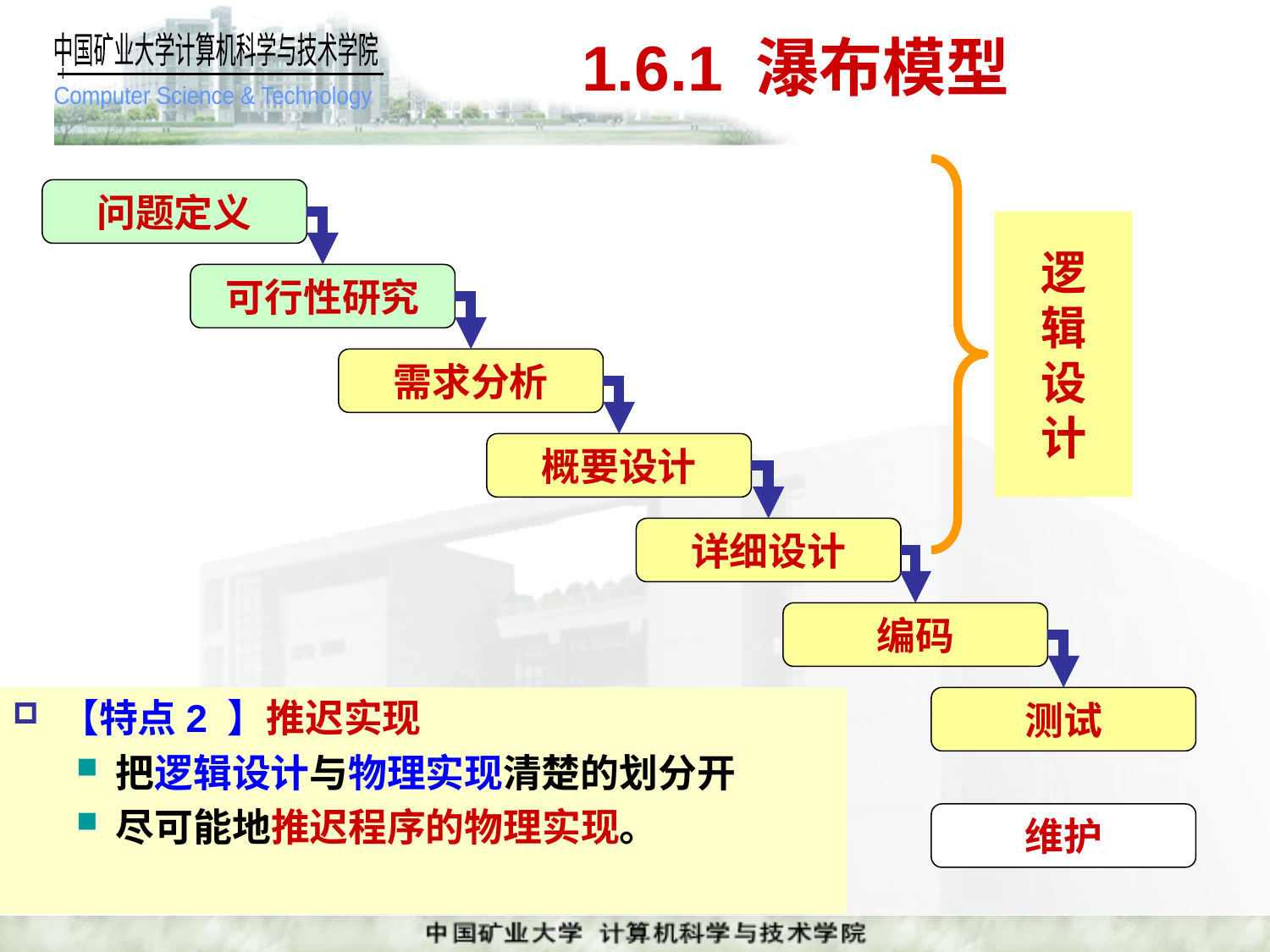

# 1.6.1 瀑布模型

问题定义
逻
辑
设
计
可行性研究
需求分析
概要设计
详细设计
编码
【特点2 】推迟实现
把逻辑设计与物理实现清楚的划分开
尽可能地推迟程序的物理实现。
测试
维护
92